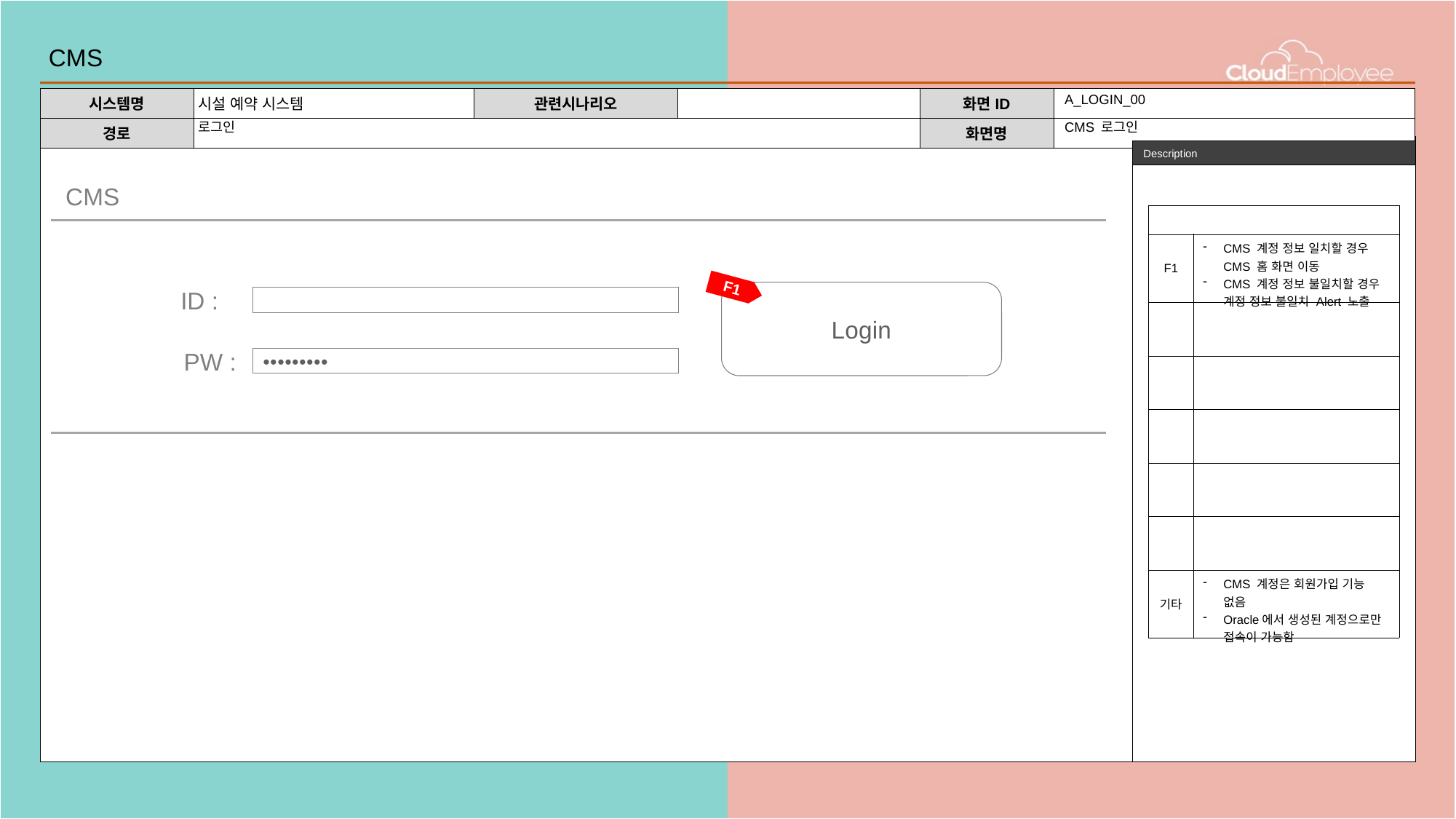

# CMS

A_LOGIN_00
로그인
CMS 로그인

CMS
|  |  |
| --- | --- |
| F1 | CMS 계정 정보 일치할 경우 CMS 홈 화면 이동 CMS 계정 정보 불일치할 경우 계정 정보 불일치 Alert 노출 |
|  |  |
|  |  |
|  |  |
|  |  |
|  |  |
| 기타 | CMS 계정은 회원가입 기능 없음 Oracle에서 생성된 계정으로만 접속이 가능함 |

F1
ID :

PW :
●●●●●●●●●
Login